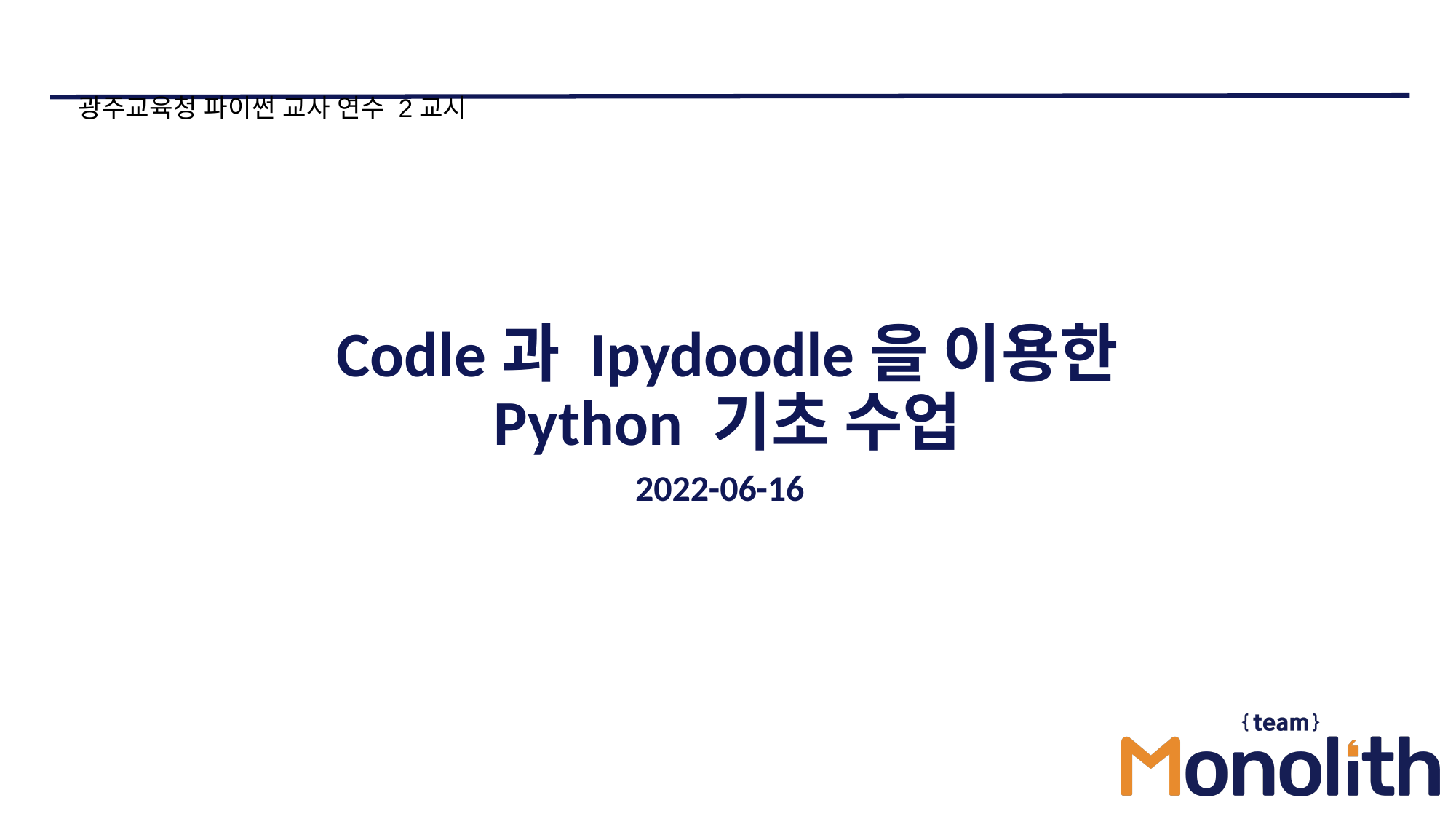

광주교육청 파이썬 교사 연수 2교시
# Codle과 Ipydoodle을 이용한
Python 기초 수업
2022-06-16